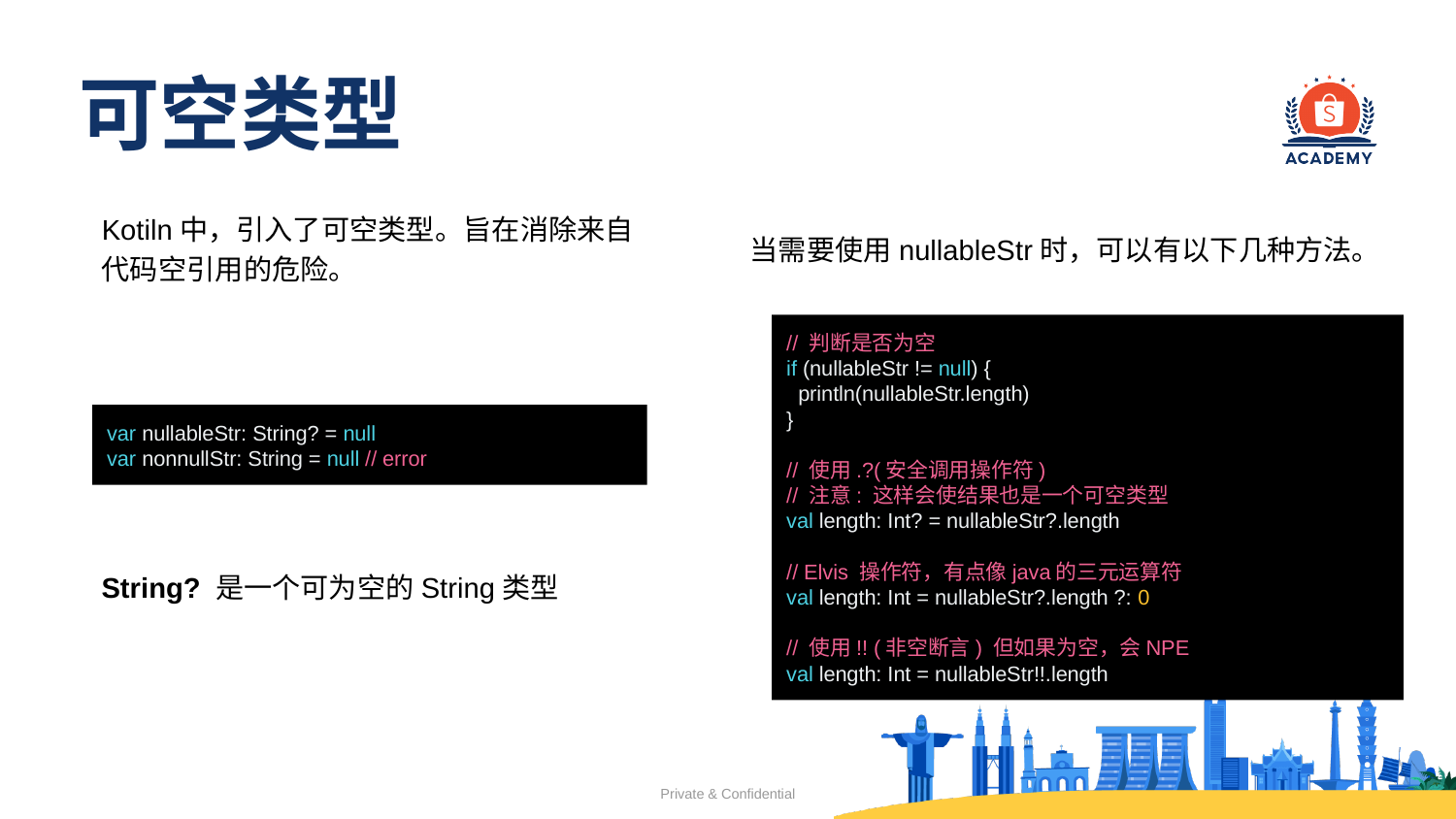

# 可空类型
Kotiln中，引入了可空类型。旨在消除来自代码空引用的危险。
当需要使用nullableStr时，可以有以下几种方法。
// 判断是否为空
if (nullableStr != null) {
  println(nullableStr.length)
}

// 使用.?(安全调用操作符)
// 注意: 这样会使结果也是一个可空类型
val length: Int? = nullableStr?.length

// Elvis 操作符，有点像java的三元运算符
val length: Int = nullableStr?.length ?: 0

// 使用!! (非空断言) 但如果为空，会NPE
val length: Int = nullableStr!!.length
var nullableStr: String? = null
var nonnullStr: String = null // error
String? 是一个可为空的String类型